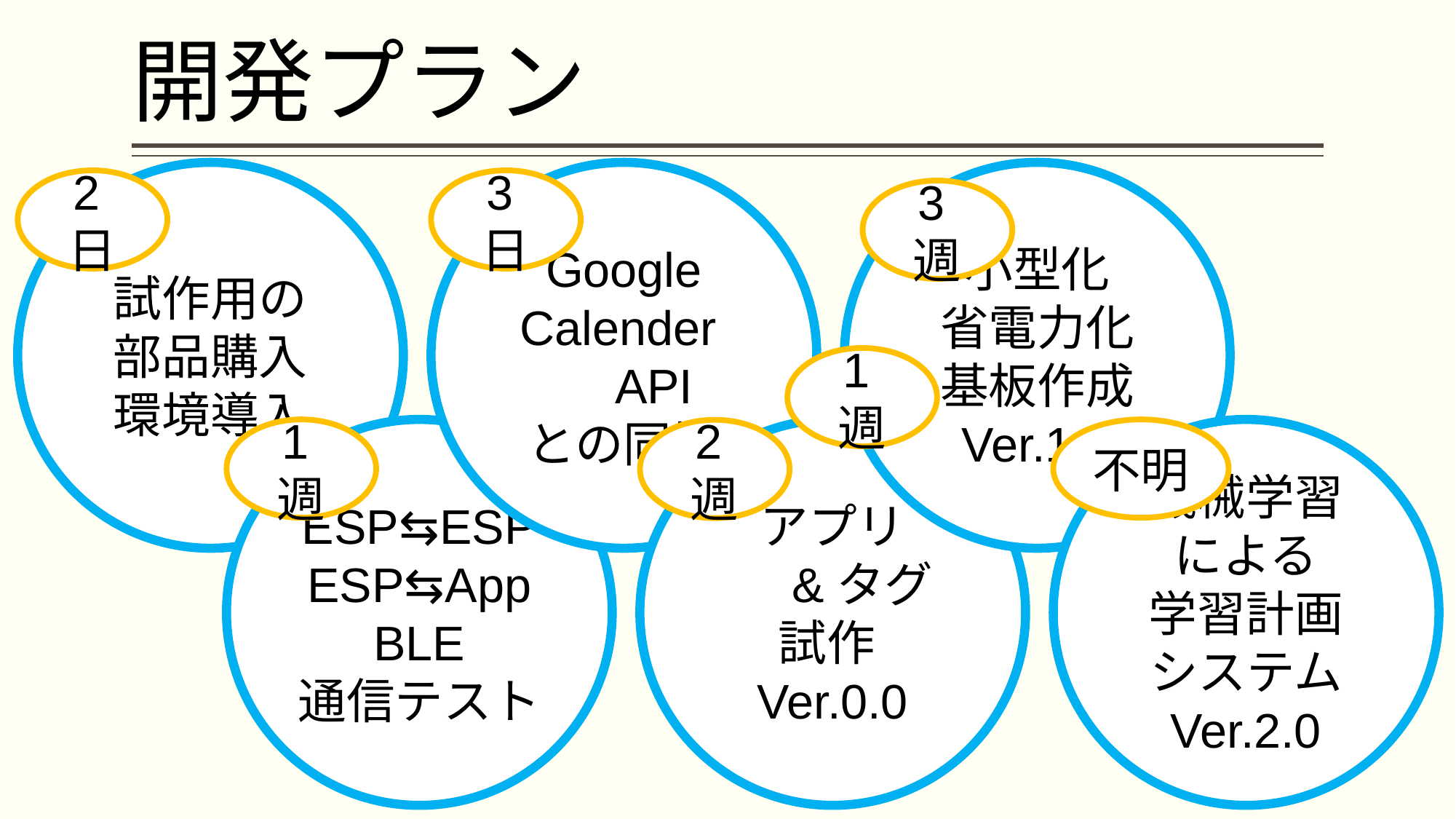

# 開発プラン
小型化
省電力化
基板作成
Ver.1.0
試作用の
部品購入
環境導入
Google Calender　API
との同期
2日
3日
3週
1週
1週
アプリ
　&タグ
試作Ver.0.0
機械学習
による
学習計画
システム
Ver.2.0
不明
ESP⇆ESP
ESP⇆App
BLE
通信テスト
2週